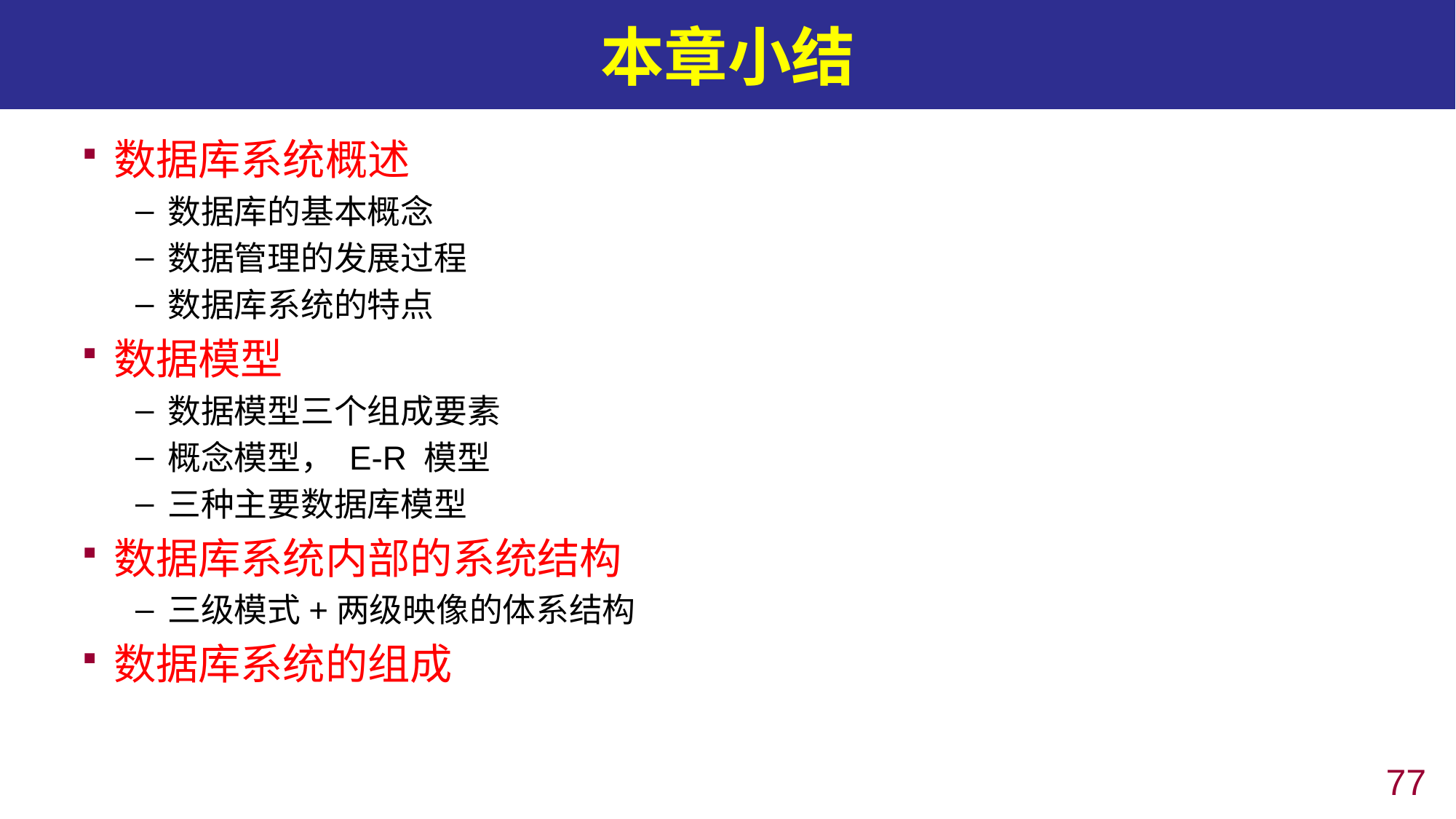

# 本章小结
数据库系统概述
数据库的基本概念
数据管理的发展过程
数据库系统的特点
数据模型
数据模型三个组成要素
概念模型， E-R 模型
三种主要数据库模型
数据库系统内部的系统结构
三级模式+两级映像的体系结构
数据库系统的组成
77